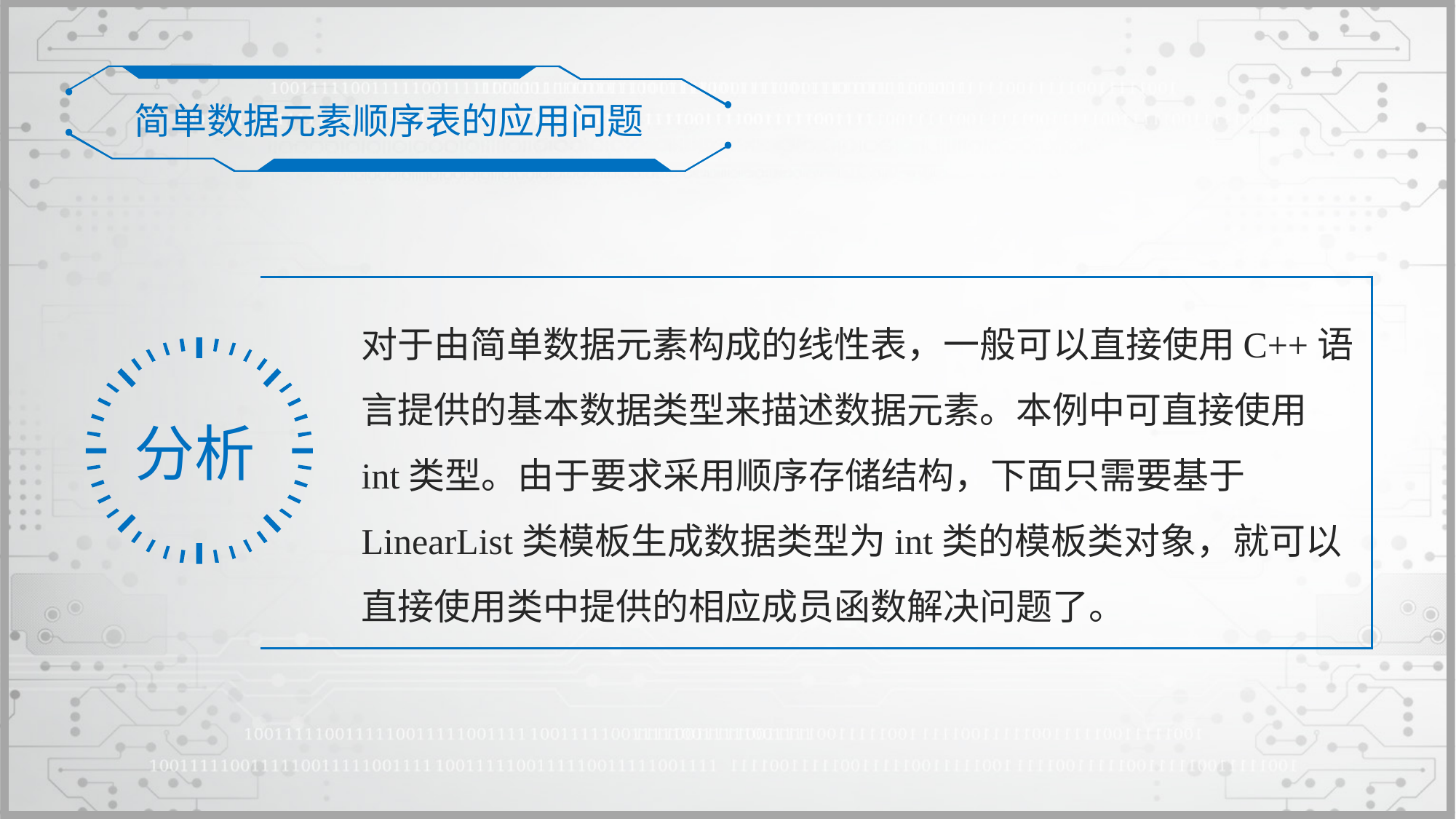

简单数据元素顺序表的应用问题

对于由简单数据元素构成的线性表，一般可以直接使用C++语言提供的基本数据类型来描述数据元素。本例中可直接使用int类型。由于要求采用顺序存储结构，下面只需要基于LinearList类模板生成数据类型为int类的模板类对象，就可以直接使用类中提供的相应成员函数解决问题了。

分析